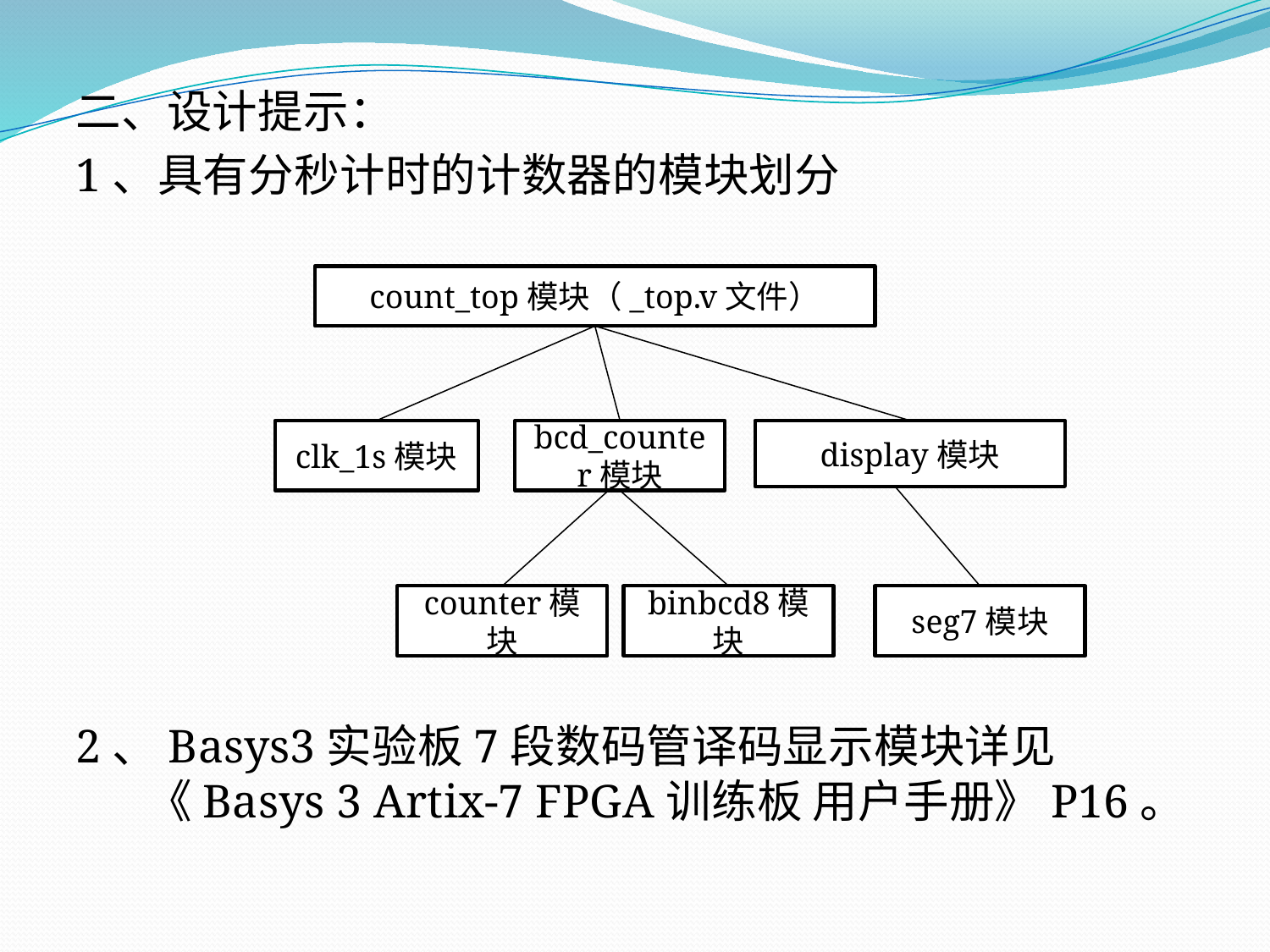

二、设计提示：
1、具有分秒计时的计数器的模块划分

2、Basys3实验板7段数码管译码显示模块详见《Basys 3 Artix-7 FPGA训练板 用户手册》P16。

count_top模块（_top.v文件）
clk_1s模块
bcd_counter模块
display模块
counter模块
binbcd8模块
seg7模块